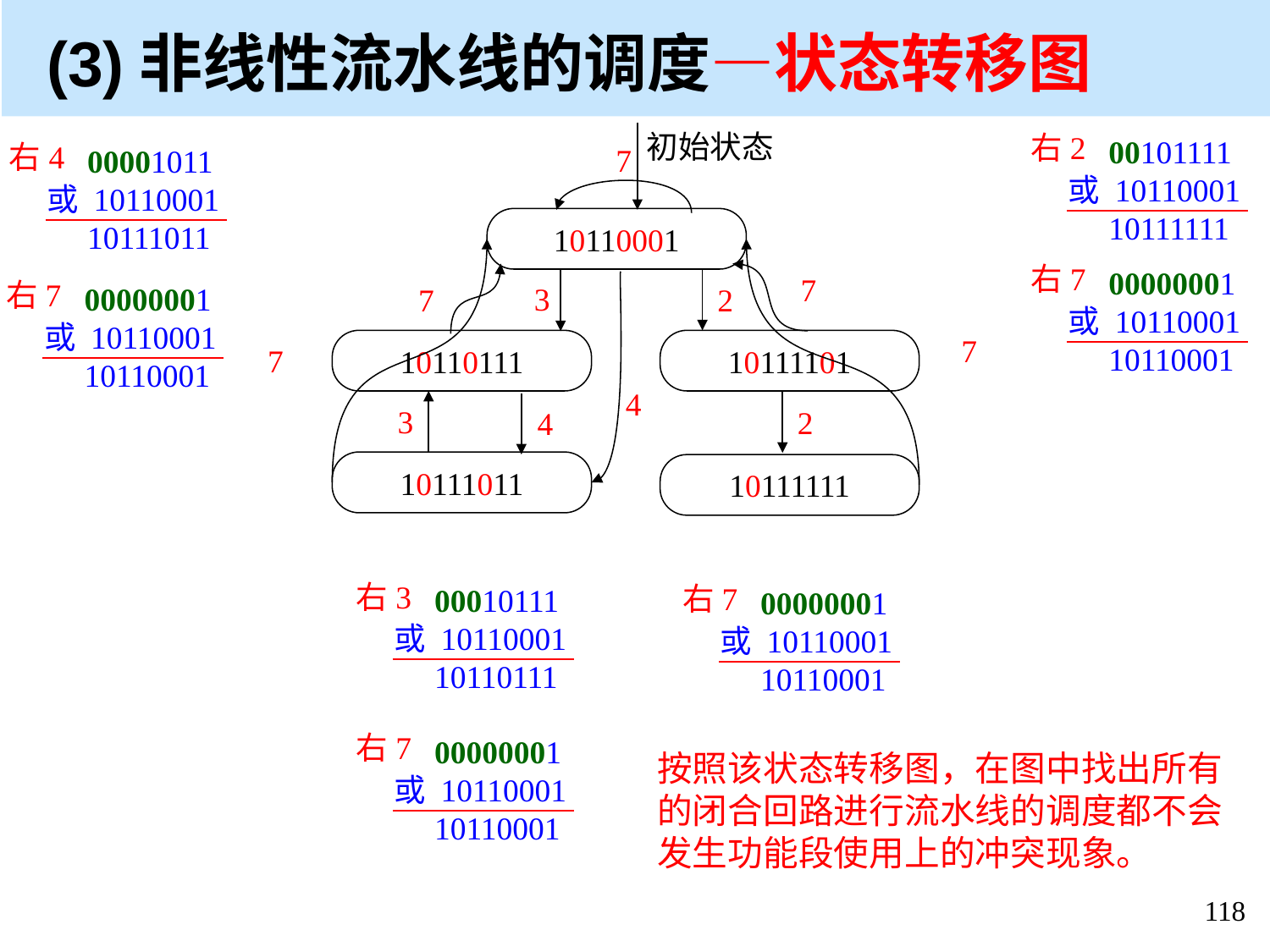

(3)非线性流水线的调度—状态转移图
初始状态
右2
     00101111
或 10110001
     10111111
右4
     00001011
或 10110001
     10111011
7
10110001

右7
     00000001
或 10110001
     10110001
7
右7
     00000001
或 10110001
     10110001
3
7
2
7
10110111
10111101

7
4
3
2
4
10111011
10111111
右3
     00010111
或 10110001
     10110111
右7
     00000001
或 10110001
     10110001
右7
     00000001
或 10110001
     10110001
按照该状态转移图，在图中找出所有的闭合回路进行流水线的调度都不会发生功能段使用上的冲突现象。